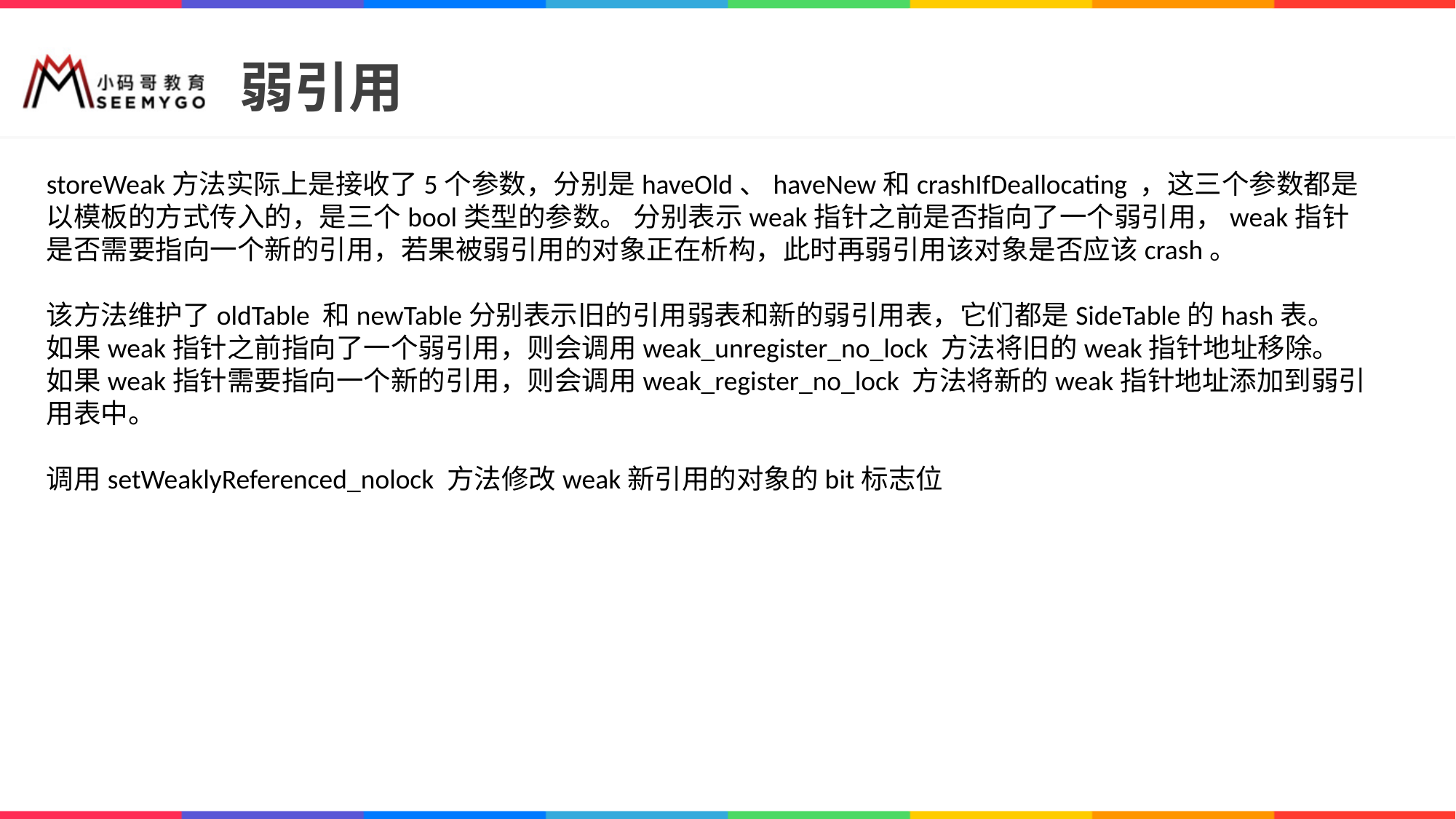

# 弱引用
storeWeak方法实际上是接收了5个参数，分别是haveOld、haveNew和crashIfDeallocating ，这三个参数都是以模板的方式传入的，是三个bool类型的参数。 分别表示weak指针之前是否指向了一个弱引用，weak指针是否需要指向一个新的引用，若果被弱引用的对象正在析构，此时再弱引用该对象是否应该crash。

该方法维护了oldTable 和newTable分别表示旧的引用弱表和新的弱引用表，它们都是SideTable的hash表。
如果weak指针之前指向了一个弱引用，则会调用weak_unregister_no_lock 方法将旧的weak指针地址移除。
如果weak指针需要指向一个新的引用，则会调用weak_register_no_lock 方法将新的weak指针地址添加到弱引用表中。

调用setWeaklyReferenced_nolock 方法修改weak新引用的对象的bit标志位